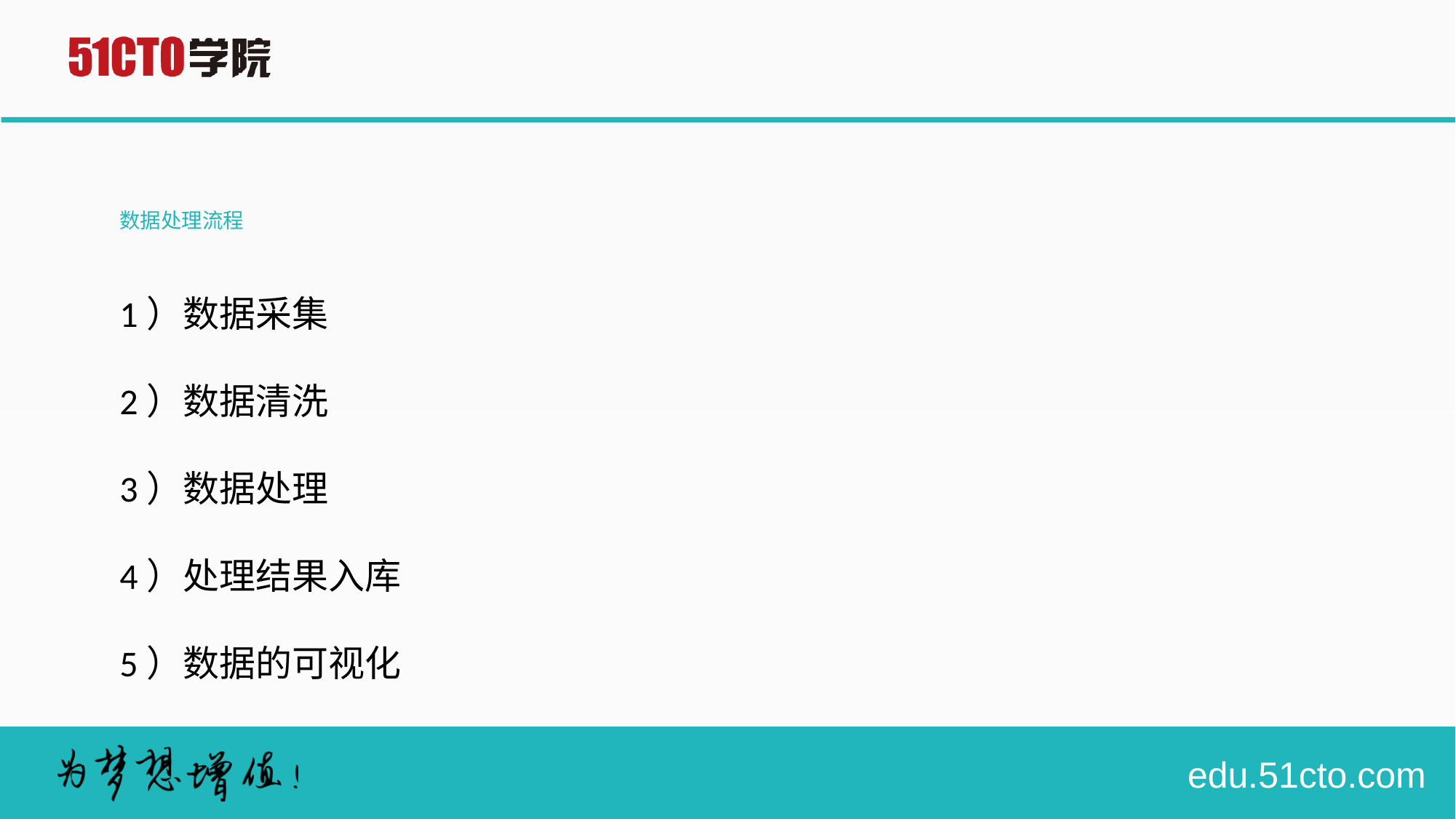

# 数据处理流程
1）数据采集

2）数据清洗

3）数据处理

4）处理结果入库

5）数据的可视化